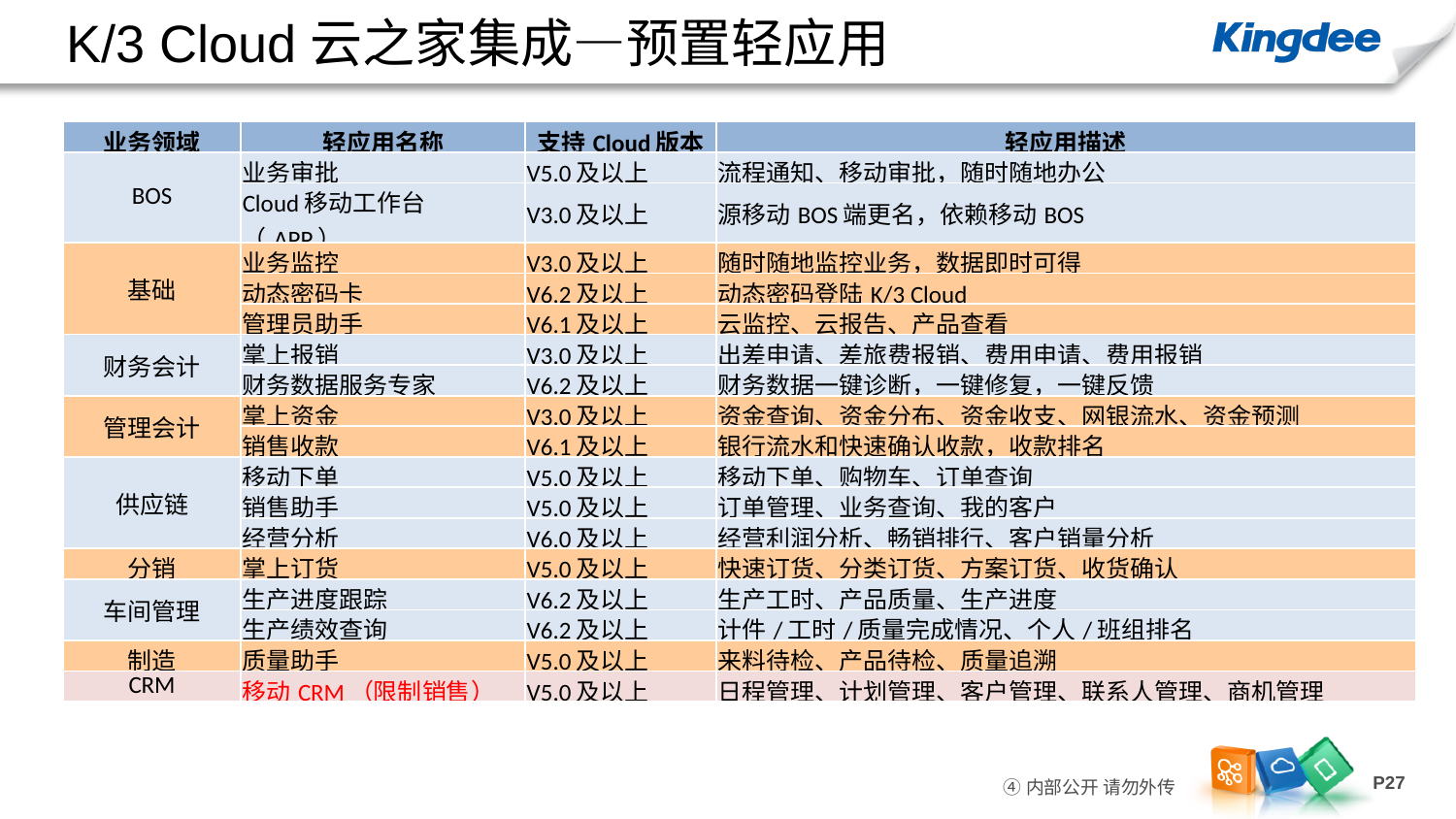

# K/3 Cloud云之家集成—预置轻应用
| 业务领域 | 轻应用名称 | 支持Cloud版本 | 轻应用描述 |
| --- | --- | --- | --- |
| BOS | 业务审批 | V5.0及以上 | 流程通知、移动审批，随时随地办公 |
|  | Cloud移动工作台（APP） | V3.0及以上 | 源移动BOS端更名，依赖移动BOS |
| 基础 | 业务监控 | V3.0及以上 | 随时随地监控业务，数据即时可得 |
|  | 动态密码卡 | V6.2及以上 | 动态密码登陆K/3 Cloud |
|  | 管理员助手 | V6.1及以上 | 云监控、云报告、产品查看 |
| 财务会计 | 掌上报销 | V3.0及以上 | 出差申请、差旅费报销、费用申请、费用报销 |
|  | 财务数据服务专家 | V6.2及以上 | 财务数据一键诊断，一键修复，一键反馈 |
| 管理会计 | 掌上资金 | V3.0及以上 | 资金查询、资金分布、资金收支、网银流水、资金预测 |
|  | 销售收款 | V6.1及以上 | 银行流水和快速确认收款，收款排名 |
| 供应链 | 移动下单 | V5.0及以上 | 移动下单、购物车、订单查询 |
|  | 销售助手 | V5.0及以上 | 订单管理、业务查询、我的客户 |
|  | 经营分析 | V6.0及以上 | 经营利润分析、畅销排行、客户销量分析 |
| 分销 | 掌上订货 | V5.0及以上 | 快速订货、分类订货、方案订货、收货确认 |
| 车间管理 | 生产进度跟踪 | V6.2及以上 | 生产工时、产品质量、生产进度 |
|  | 生产绩效查询 | V6.2及以上 | 计件/工时/质量完成情况、个人/班组排名 |
| 制造 | 质量助手 | V5.0及以上 | 来料待检、产品待检、质量追溯 |
| CRM | 移动CRM（限制销售） | V5.0及以上 | 日程管理、计划管理、客户管理、联系人管理、商机管理 |
资金查询、资金分布、资金收支、网银流水、资金预测
出差申请、差旅费报销、费用申请、费用报销
快速订货、分类订货、方案订货、收货确认
移动下单、购物车、订单查询